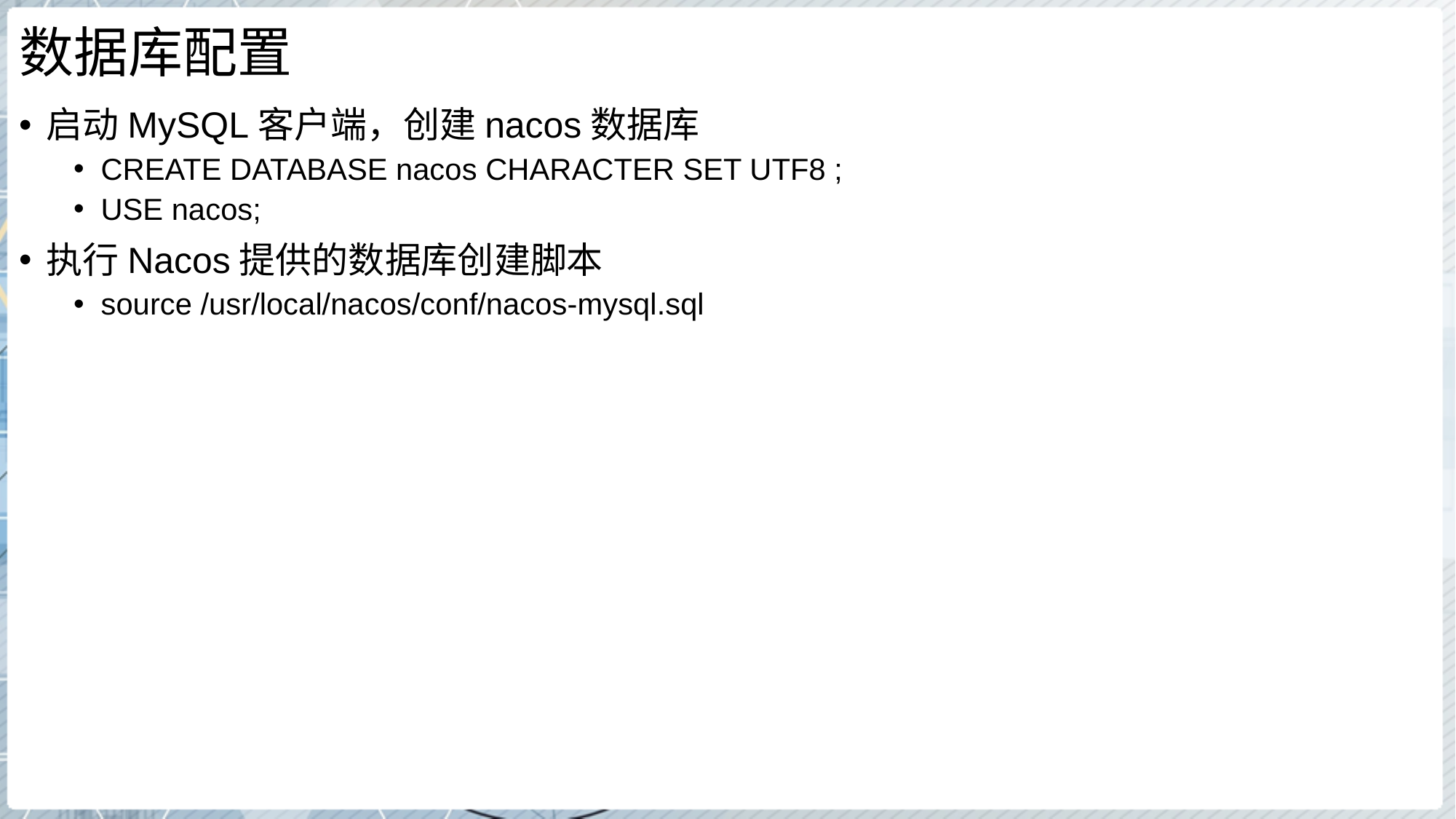

# 数据库配置
启动MySQL客户端，创建nacos数据库
CREATE DATABASE nacos CHARACTER SET UTF8 ;
USE nacos;
执行Nacos提供的数据库创建脚本
source /usr/local/nacos/conf/nacos-mysql.sql